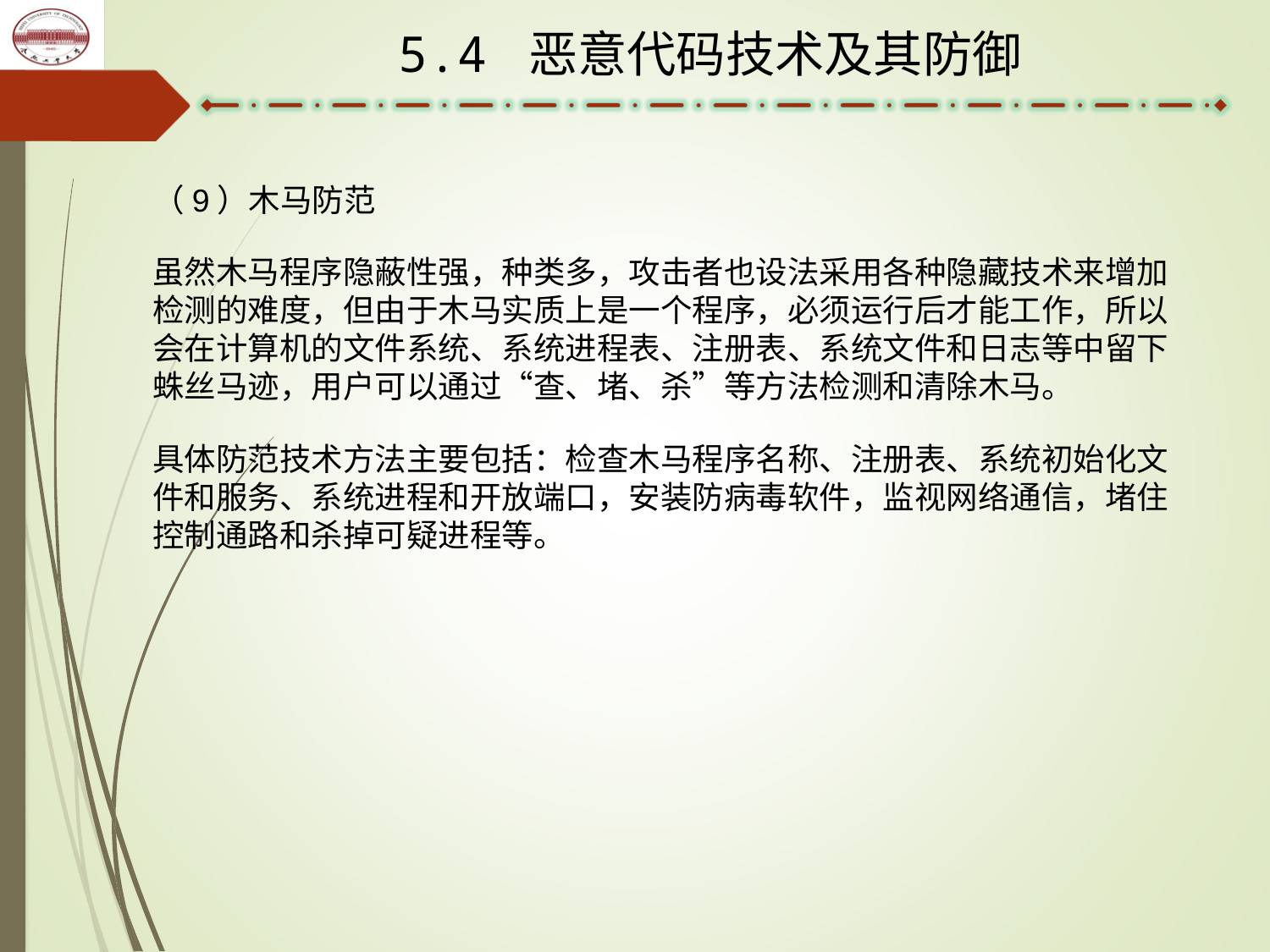

5.4 恶意代码技术及其防御
（9）木马防范
虽然木马程序隐蔽性强，种类多，攻击者也设法采用各种隐藏技术来增加检测的难度，但由于木马实质上是一个程序，必须运行后才能工作，所以会在计算机的文件系统、系统进程表、注册表、系统文件和日志等中留下蛛丝马迹，用户可以通过“查、堵、杀”等方法检测和清除木马。
具体防范技术方法主要包括：检查木马程序名称、注册表、系统初始化文件和服务、系统进程和开放端口，安装防病毒软件，监视网络通信，堵住控制通路和杀掉可疑进程等。